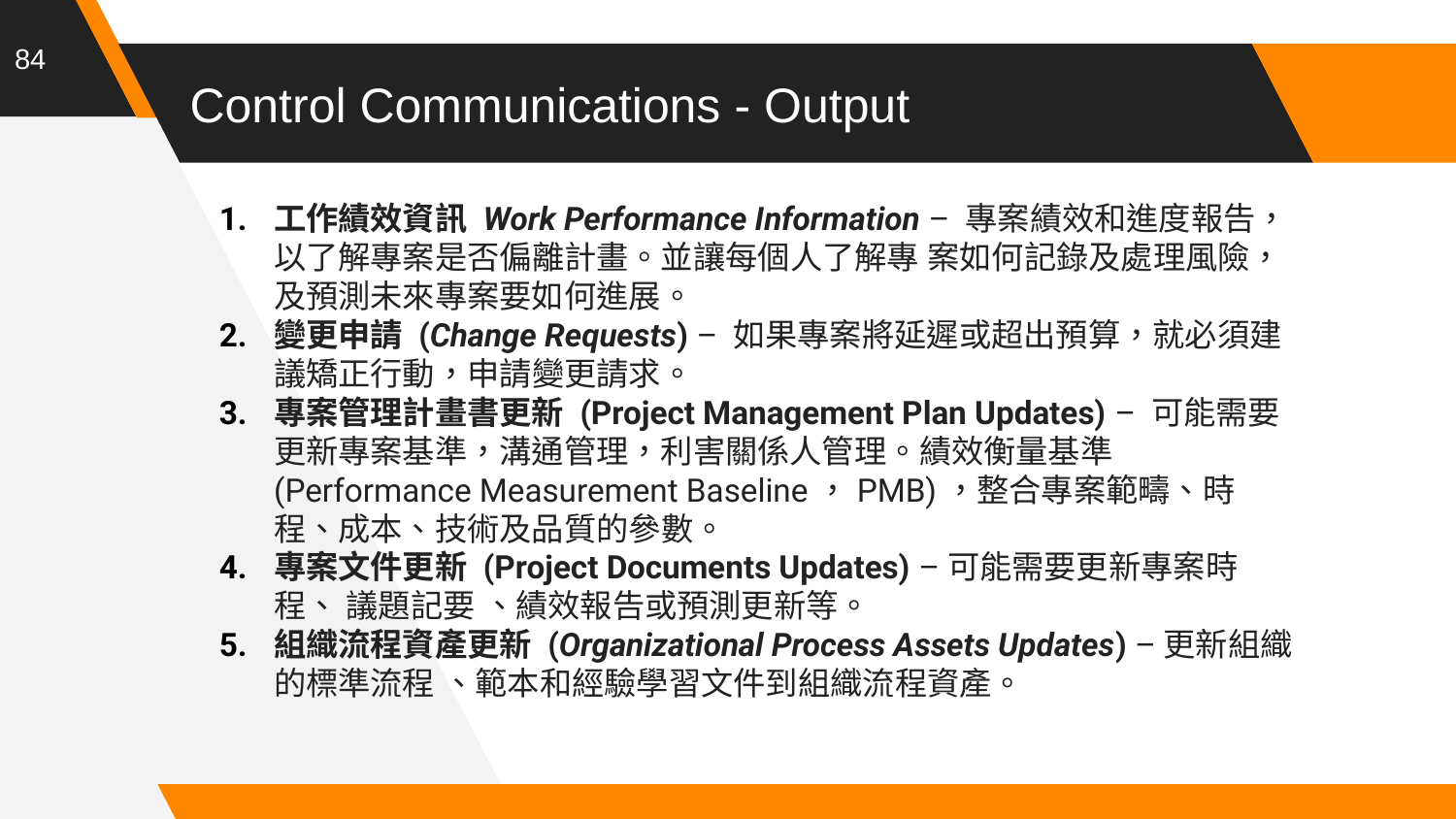

84
# Control Communications - Output
工作績效資訊 Work Performance Information – 專案績效和進度報告，以了解專案是否偏離計畫。並讓每個人了解專 案如何記錄及處理風險，及預測未來專案要如何進展。
變更申請 (Change Requests) – 如果專案將延遲或超出預算，就必須建議矯正行動，申請變更請求。
專案管理計畫書更新 (Project Management Plan Updates) – 可能需要更新專案基準，溝通管理，利害關係人管理。績效衡量基準(Performance Measurement Baseline，PMB)，整合專案範疇、時程、成本、技術及品質的參數。
專案文件更新 (Project Documents Updates) –可能需要更新專案時程、 議題記要 、績效報告或預測更新等。
組織流程資產更新 (Organizational Process Assets Updates) –更新組織的標準流程 、範本和經驗學習文件到組織流程資產。